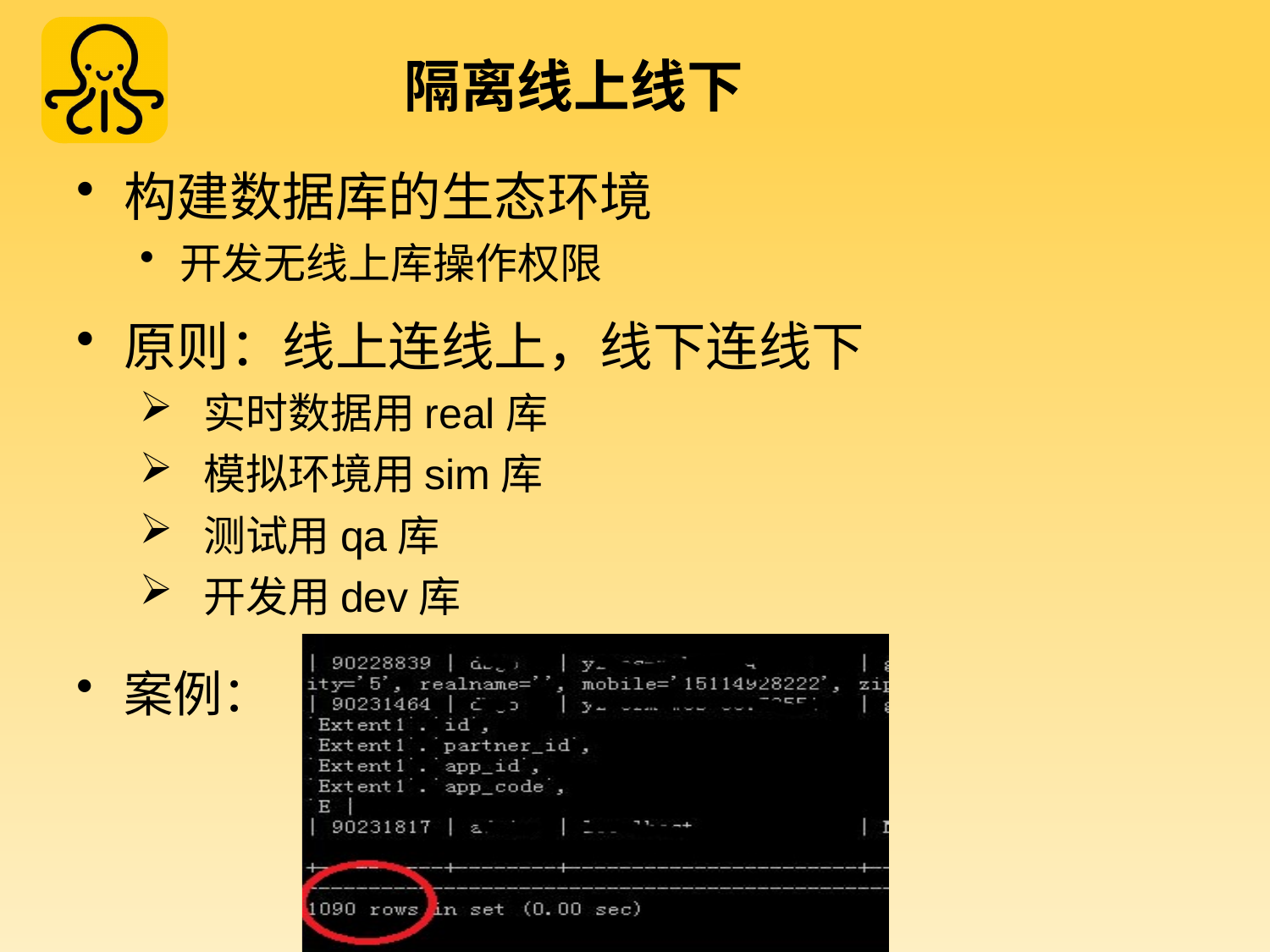

# 隔离线上线下
构建数据库的生态环境
开发无线上库操作权限
原则：线上连线上，线下连线下
实时数据用real库
模拟环境用sim库
测试用qa库
开发用dev库
案例：